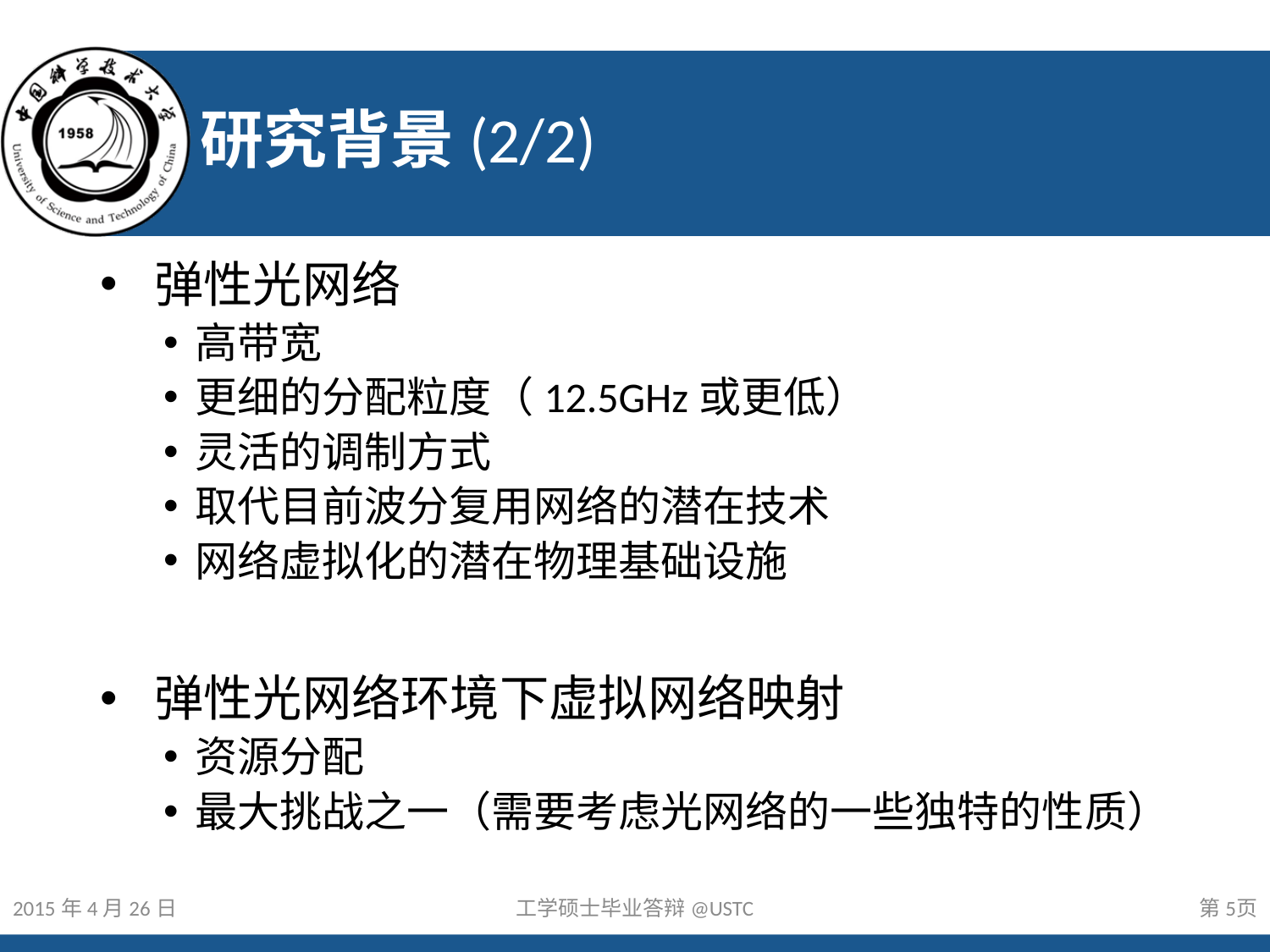

# 研究背景(2/2)
 弹性光网络
高带宽
更细的分配粒度（12.5GHz或更低）
灵活的调制方式
取代目前波分复用网络的潜在技术
网络虚拟化的潜在物理基础设施

 弹性光网络环境下虚拟网络映射
资源分配
最大挑战之一（需要考虑光网络的一些独特的性质）

2015年4月26日
工学硕士毕业答辩@USTC
5